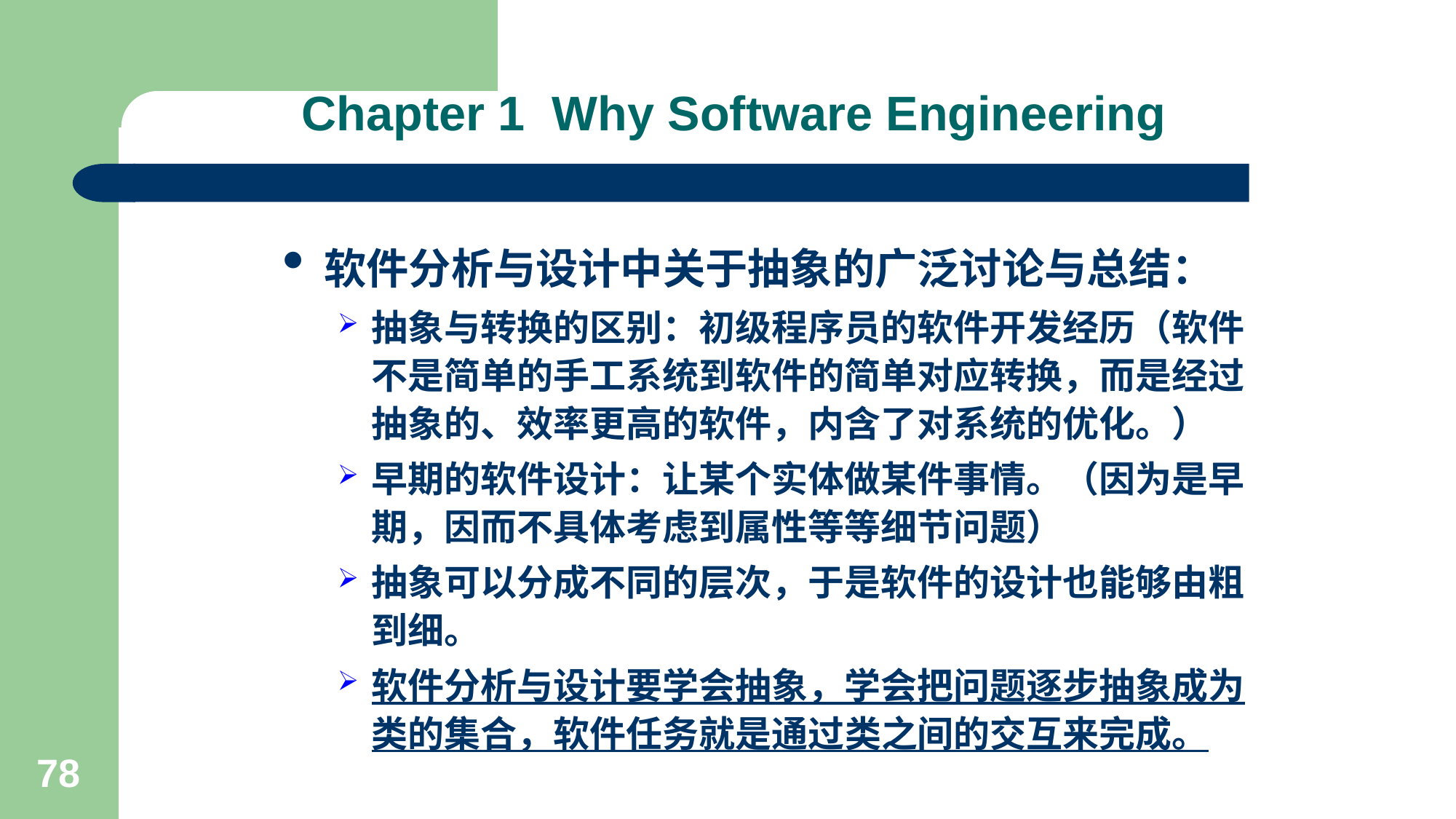

Chapter 1  Why Software Engineering
软件分析与设计中关于抽象的广泛讨论与总结：
抽象与转换的区别：初级程序员的软件开发经历（软件不是简单的手工系统到软件的简单对应转换，而是经过抽象的、效率更高的软件，内含了对系统的优化。）
早期的软件设计：让某个实体做某件事情。（因为是早期，因而不具体考虑到属性等等细节问题）
抽象可以分成不同的层次，于是软件的设计也能够由粗到细。
软件分析与设计要学会抽象，学会把问题逐步抽象成为类的集合，软件任务就是通过类之间的交互来完成。

78